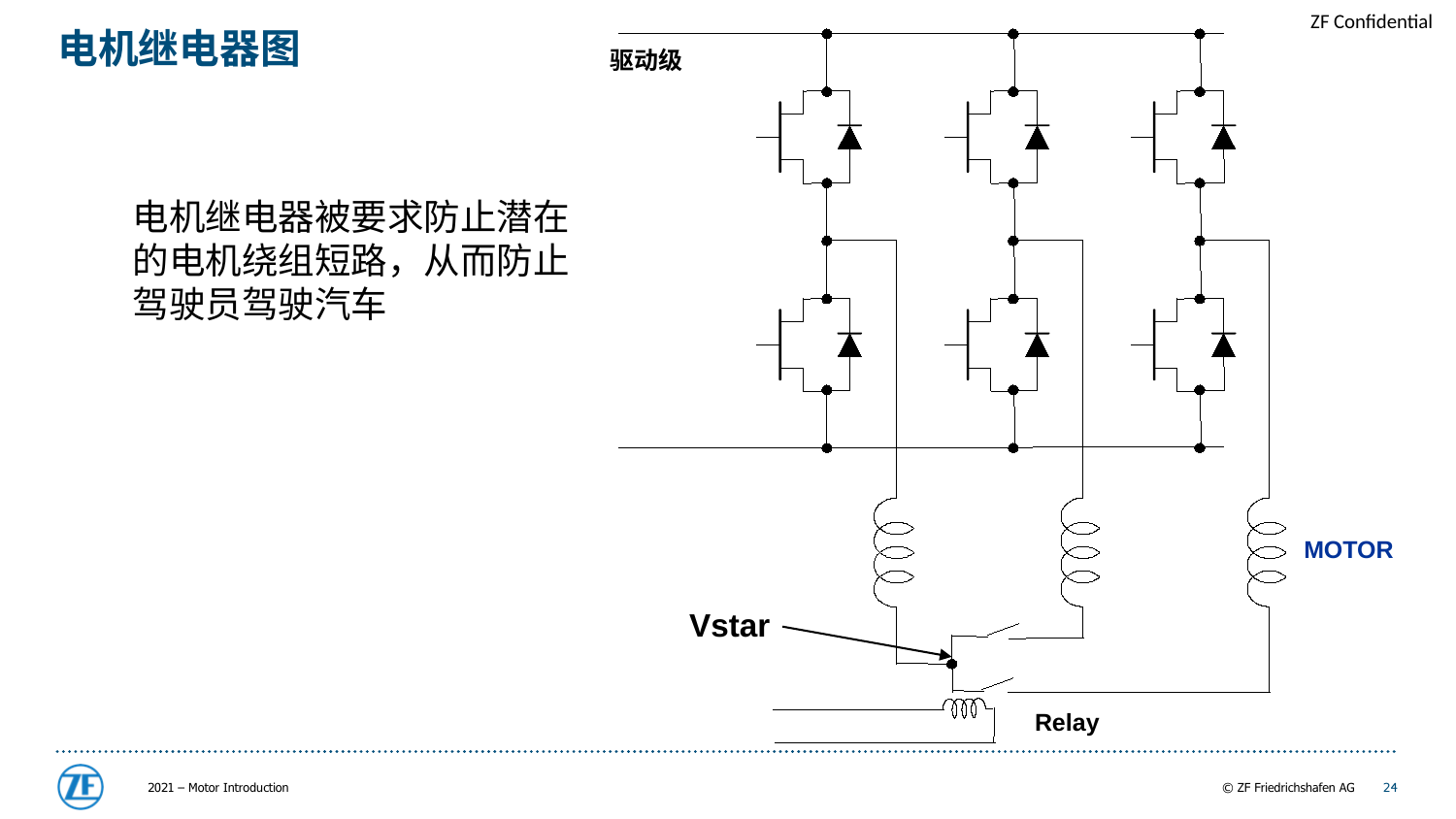

驱动级

MOTOR
# 电机继电器图

电机继电器被要求防止潜在的电机绕组短路，从而防止驾驶员驾驶汽车

Vstar

Relay

2021 – Motor Introduction
24